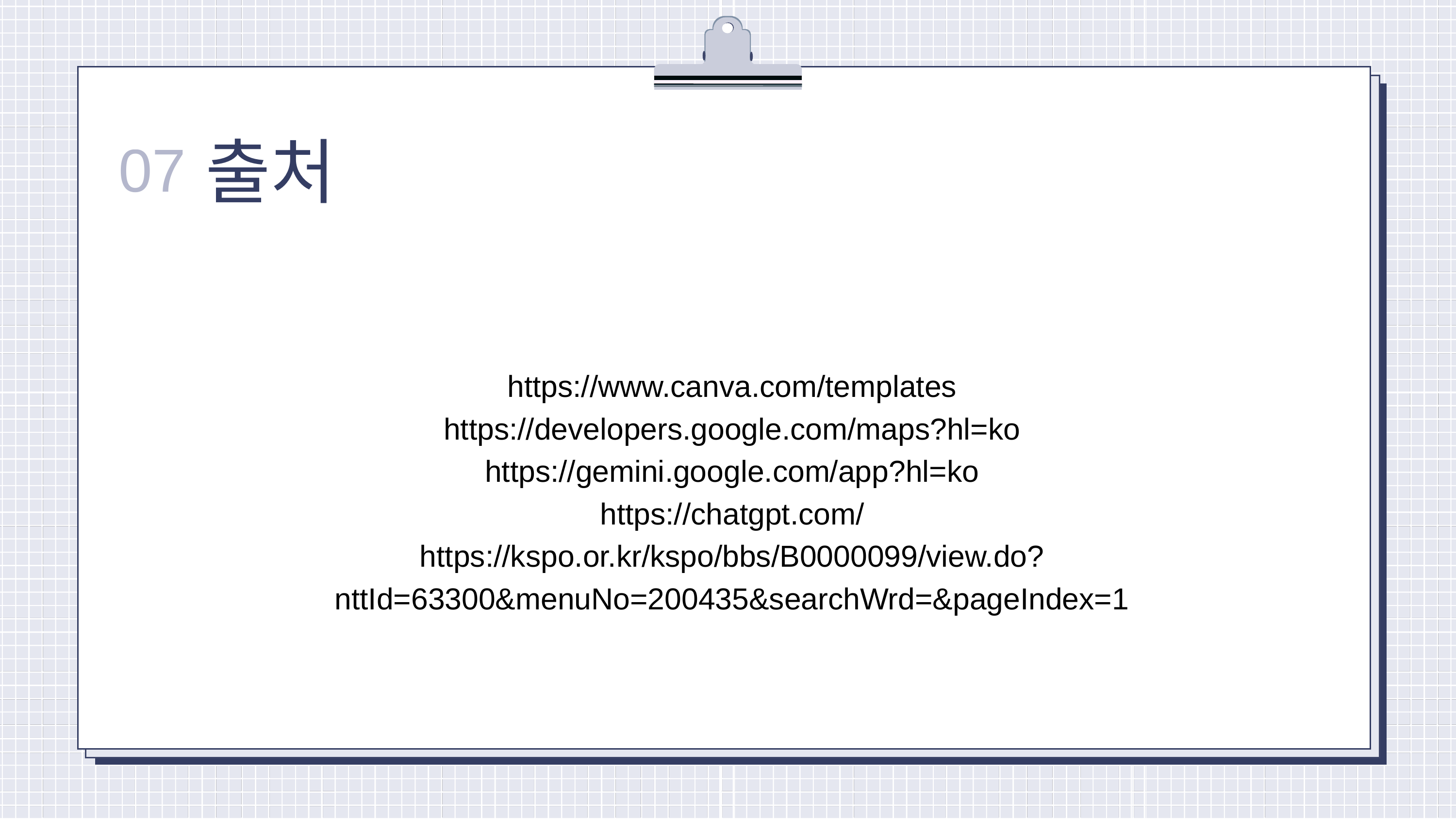

출처
07
https://www.canva.com/templates
https://developers.google.com/maps?hl=ko
https://gemini.google.com/app?hl=ko
https://chatgpt.com/
https://kspo.or.kr/kspo/bbs/B0000099/view.do?nttId=63300&menuNo=200435&searchWrd=&pageIndex=1